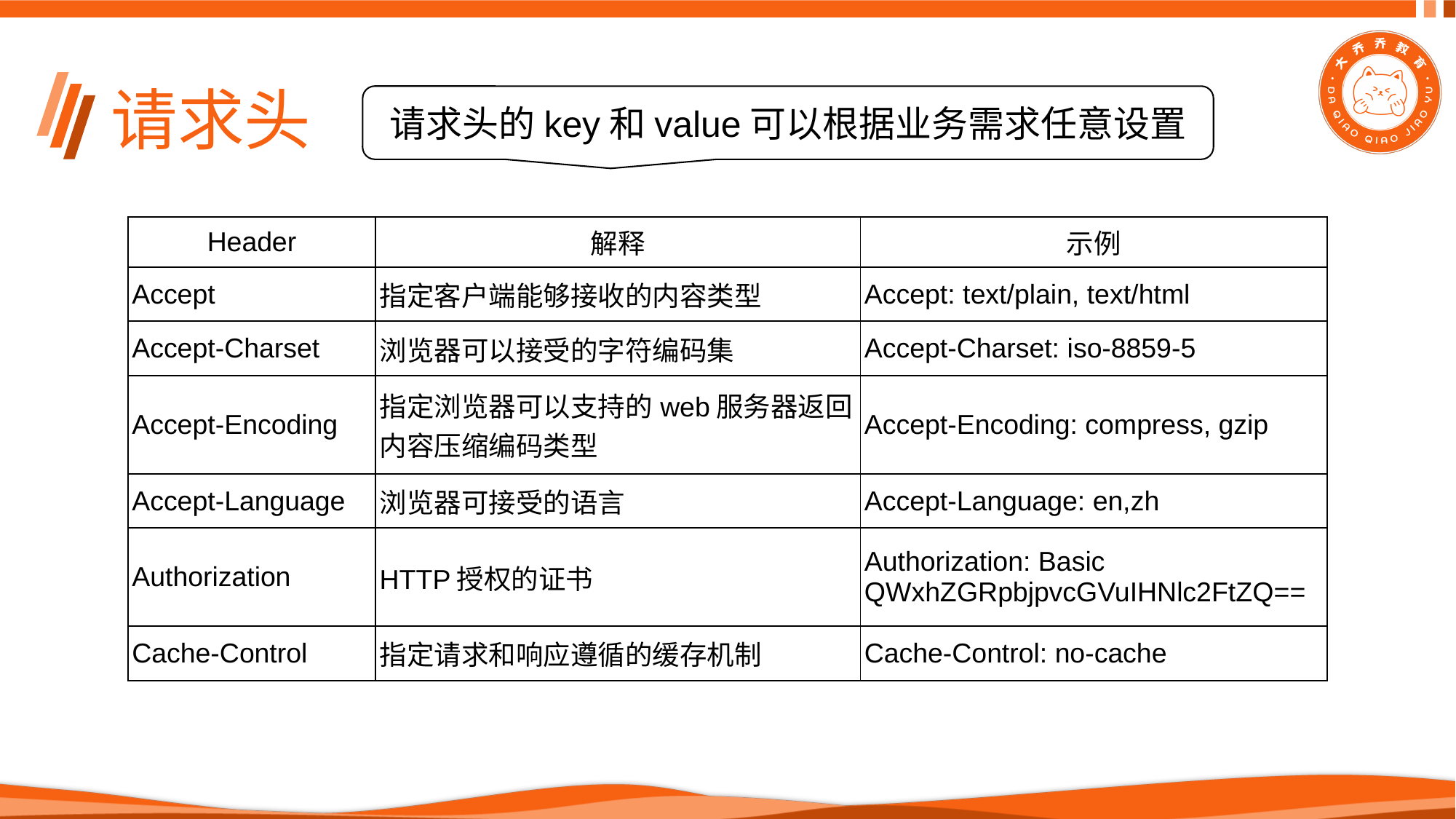

# 请求头
请求头的key和value可以根据业务需求任意设置
| Header | 解释 | 示例 |
| --- | --- | --- |
| Accept | 指定客户端能够接收的内容类型 | Accept: text/plain, text/html |
| Accept-Charset | 浏览器可以接受的字符编码集 | Accept-Charset: iso-8859-5 |
| Accept-Encoding | 指定浏览器可以支持的web服务器返回内容压缩编码类型 | Accept-Encoding: compress, gzip |
| Accept-Language | 浏览器可接受的语言 | Accept-Language: en,zh |
| Authorization | HTTP授权的证书 | Authorization: Basic QWxhZGRpbjpvcGVuIHNlc2FtZQ== |
| Cache-Control | 指定请求和响应遵循的缓存机制 | Cache-Control: no-cache |